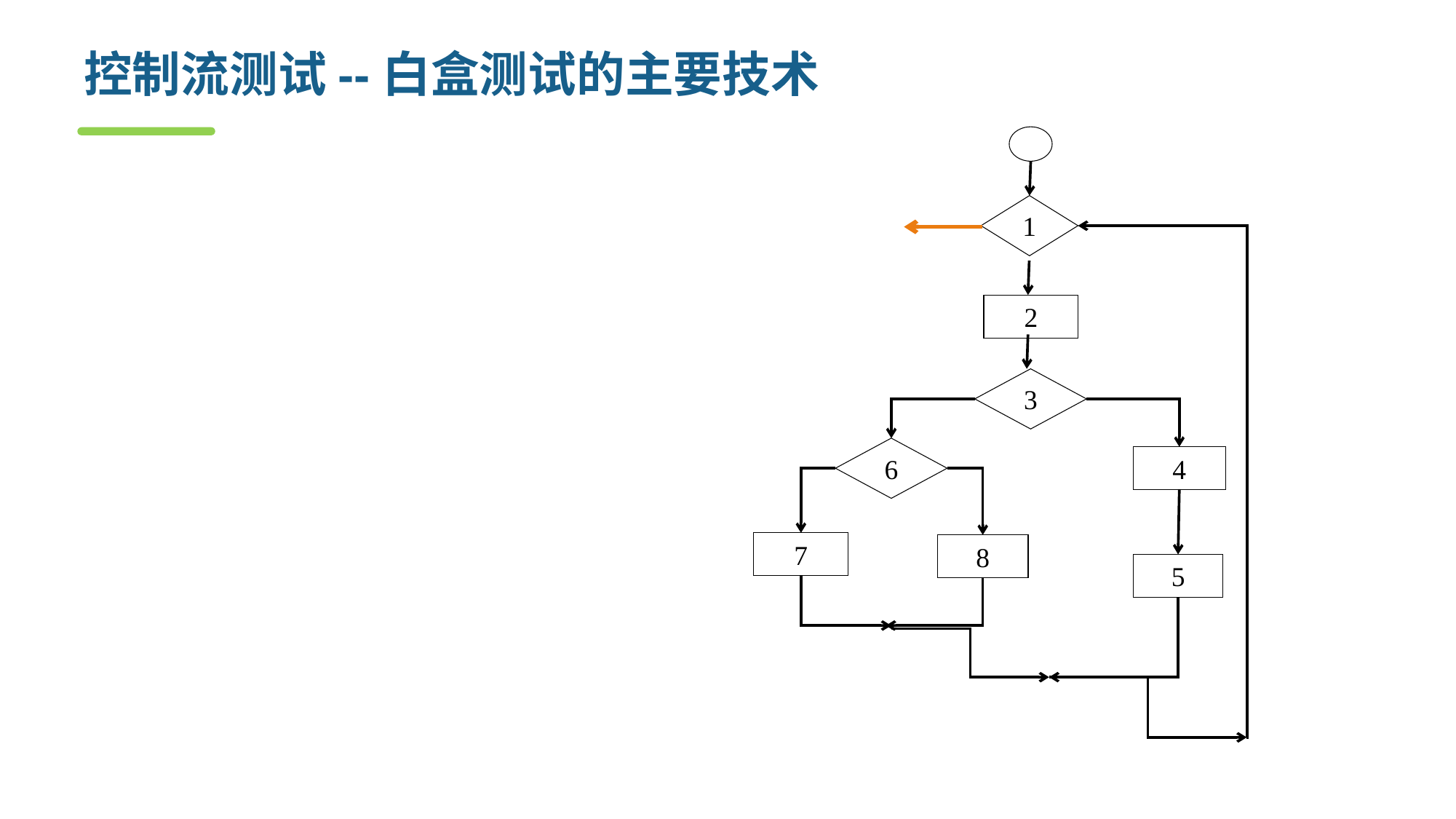

# 控制流测试--白盒测试的主要技术

1
2
3
6
4
7
8
5
1）语句覆盖
2）判定覆盖（分支）
3）条件覆盖
4）判定/条件覆盖
5）条件组合覆盖
6）路径覆盖

11